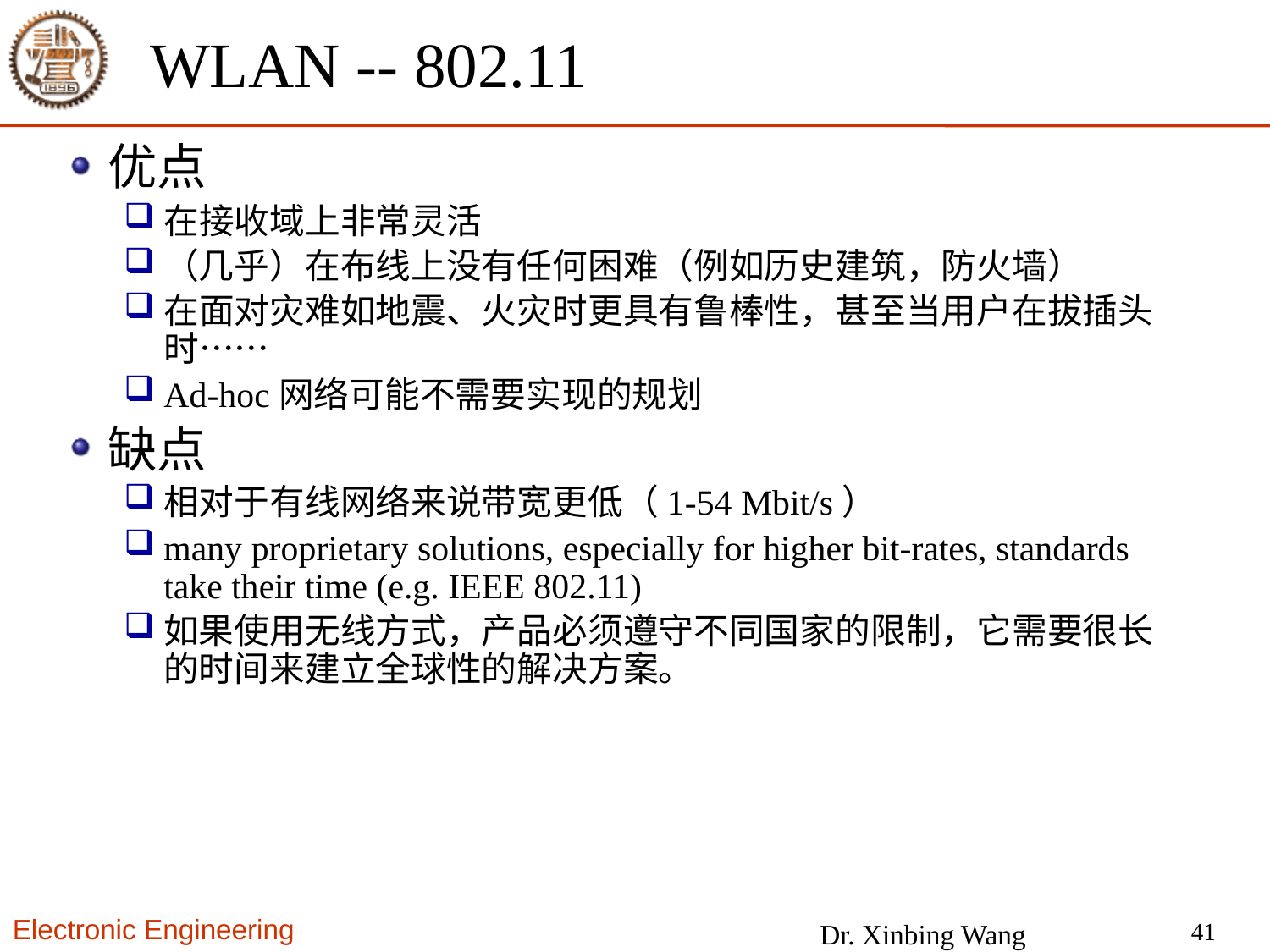

# WLAN -- 802.11
优点
在接收域上非常灵活
（几乎）在布线上没有任何困难（例如历史建筑，防火墙）
在面对灾难如地震、火灾时更具有鲁棒性，甚至当用户在拔插头时……
Ad-hoc网络可能不需要实现的规划
缺点
相对于有线网络来说带宽更低（1-54 Mbit/s）
many proprietary solutions, especially for higher bit-rates, standards take their time (e.g. IEEE 802.11)
如果使用无线方式，产品必须遵守不同国家的限制，它需要很长的时间来建立全球性的解决方案。
41
Dr. Xinbing Wang